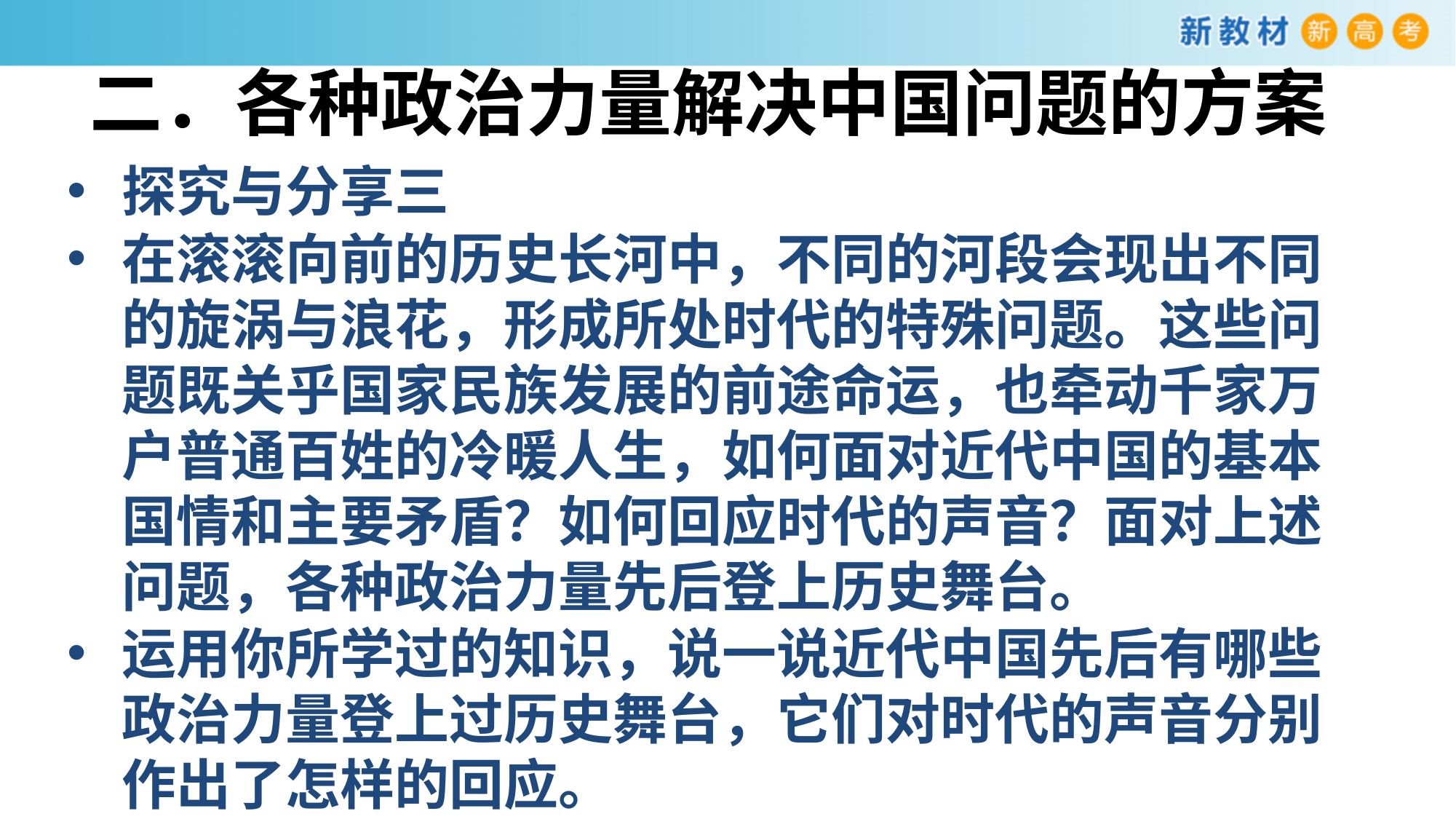

# 二．各种政治力量解决中国问题的方案
探究与分享三
在滚滚向前的历史长河中，不同的河段会现出不同的旋涡与浪花，形成所处时代的特殊问题。这些问题既关乎国家民族发展的前途命运，也牵动千家万户普通百姓的冷暖人生，如何面对近代中国的基本国情和主要矛盾？如何回应时代的声音？面对上述问题，各种政治力量先后登上历史舞台。
运用你所学过的知识，说一说近代中国先后有哪些政治力量登上过历史舞台，它们对时代的声音分别作出了怎样的回应。